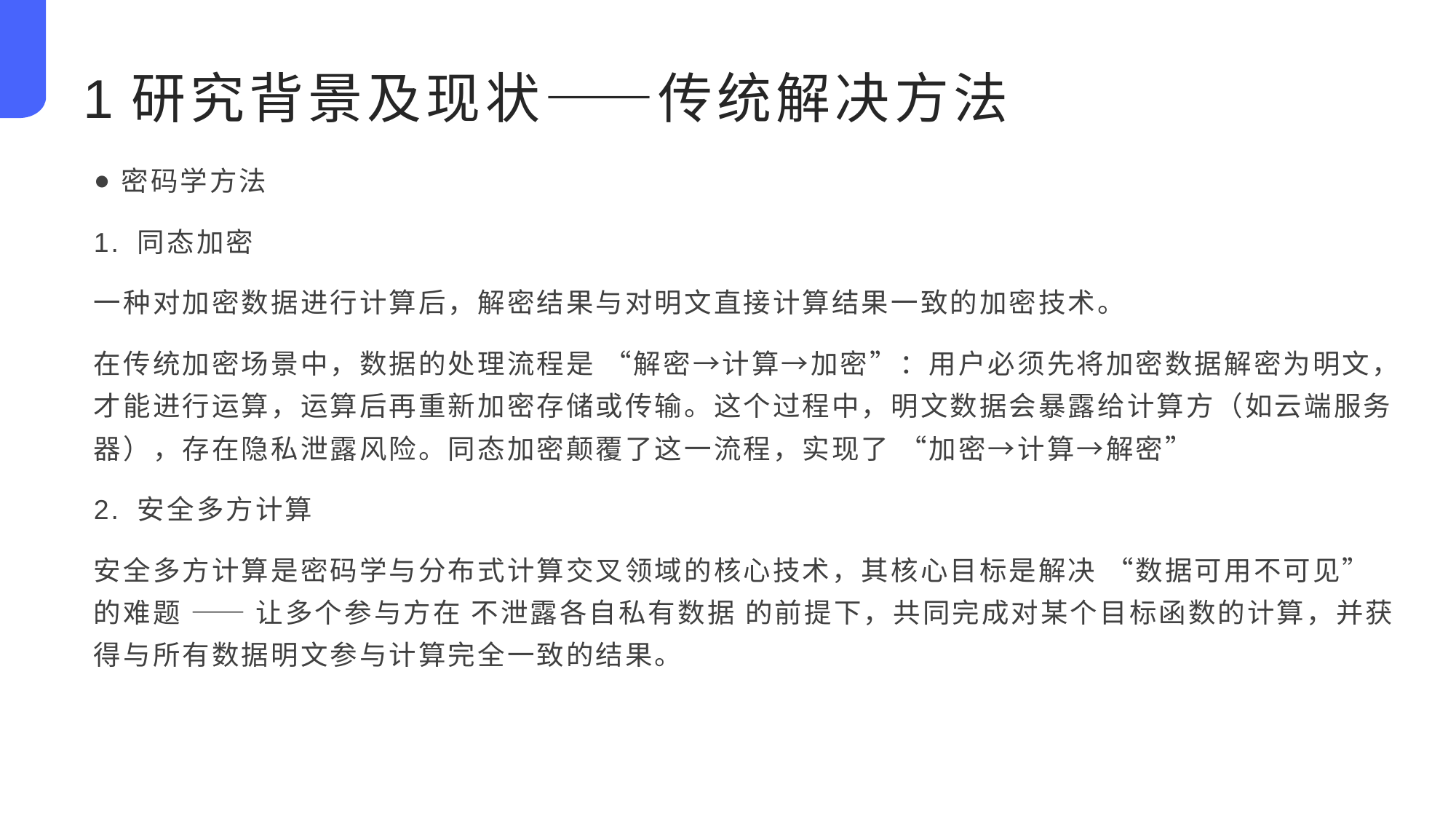

1研究背景及现状——传统解决方法
密码学方法
1. 同态加密
一种对加密数据进行计算后，解密结果与对明文直接计算结果一致的加密技术。
在传统加密场景中，数据的处理流程是 “解密→计算→加密”：用户必须先将加密数据解密为明文，才能进行运算，运算后再重新加密存储或传输。这个过程中，明文数据会暴露给计算方（如云端服务器），存在隐私泄露风险。同态加密颠覆了这一流程，实现了 “加密→计算→解密”
2. 安全多方计算
安全多方计算是密码学与分布式计算交叉领域的核心技术，其核心目标是解决 “数据可用不可见” 的难题 —— 让多个参与方在 不泄露各自私有数据 的前提下，共同完成对某个目标函数的计算，并获得与所有数据明文参与计算完全一致的结果。